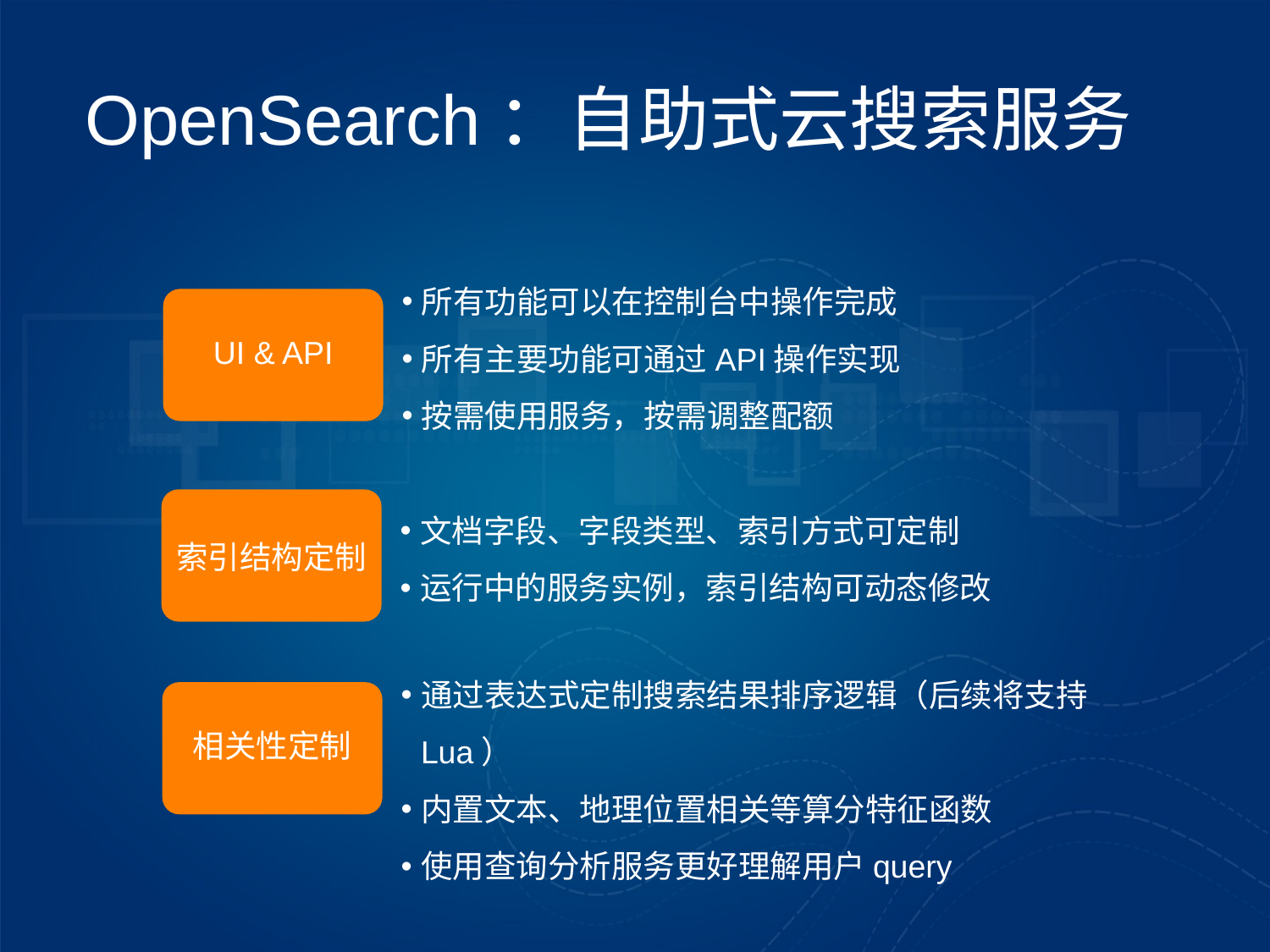

OpenSearch：自助式云搜索服务
所有功能可以在控制台中操作完成
所有主要功能可通过API操作实现
按需使用服务，按需调整配额

UI & API
文档字段、字段类型、索引方式可定制
运行中的服务实例，索引结构可动态修改

索引结构定制
通过表达式定制搜索结果排序逻辑（后续将支持Lua）
内置文本、地理位置相关等算分特征函数
使用查询分析服务更好理解用户query

相关性定制